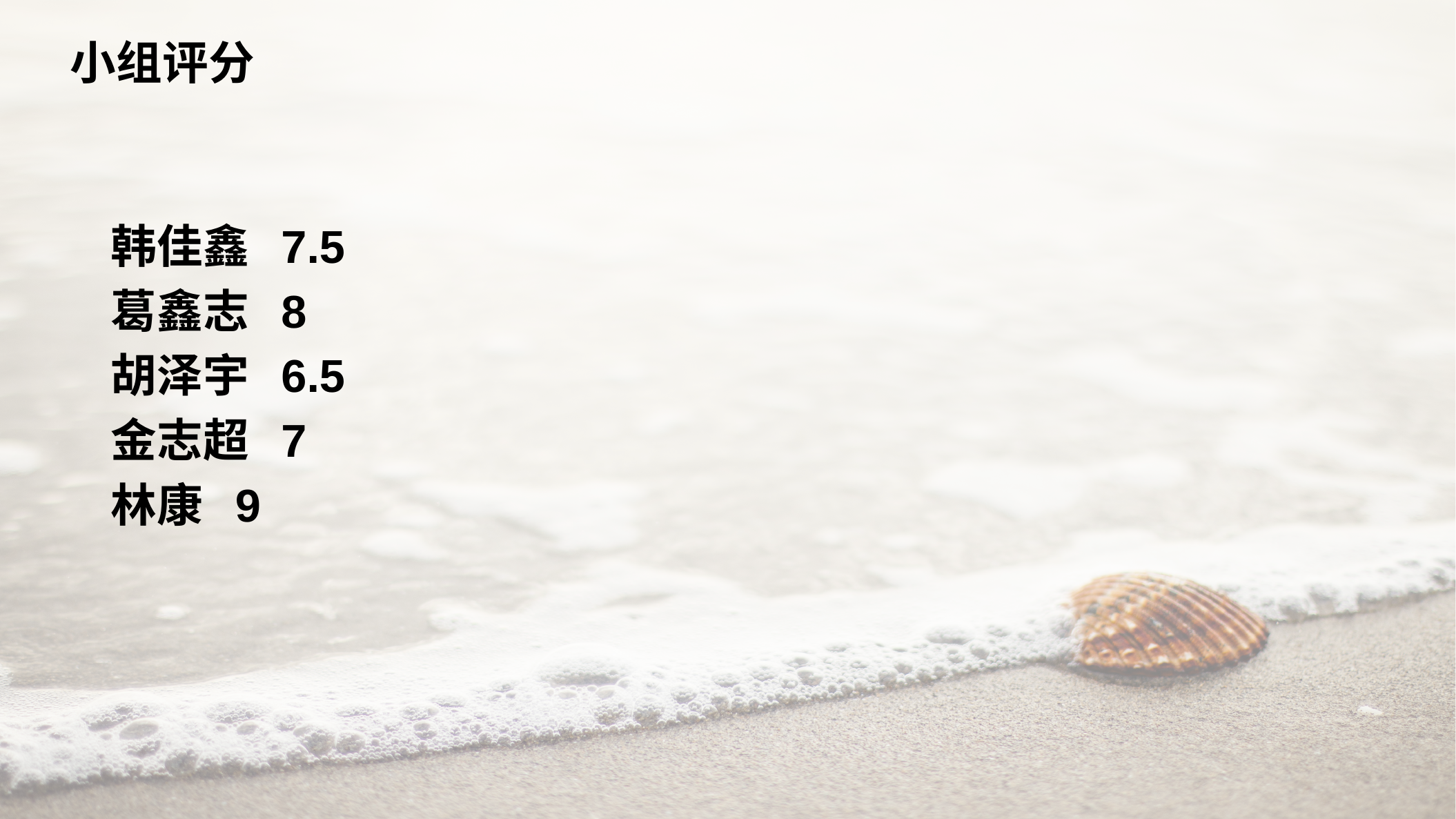

小组评分
韩佳鑫  7.5
葛鑫志  8
胡泽宇  6.5
金志超  7
林康  9